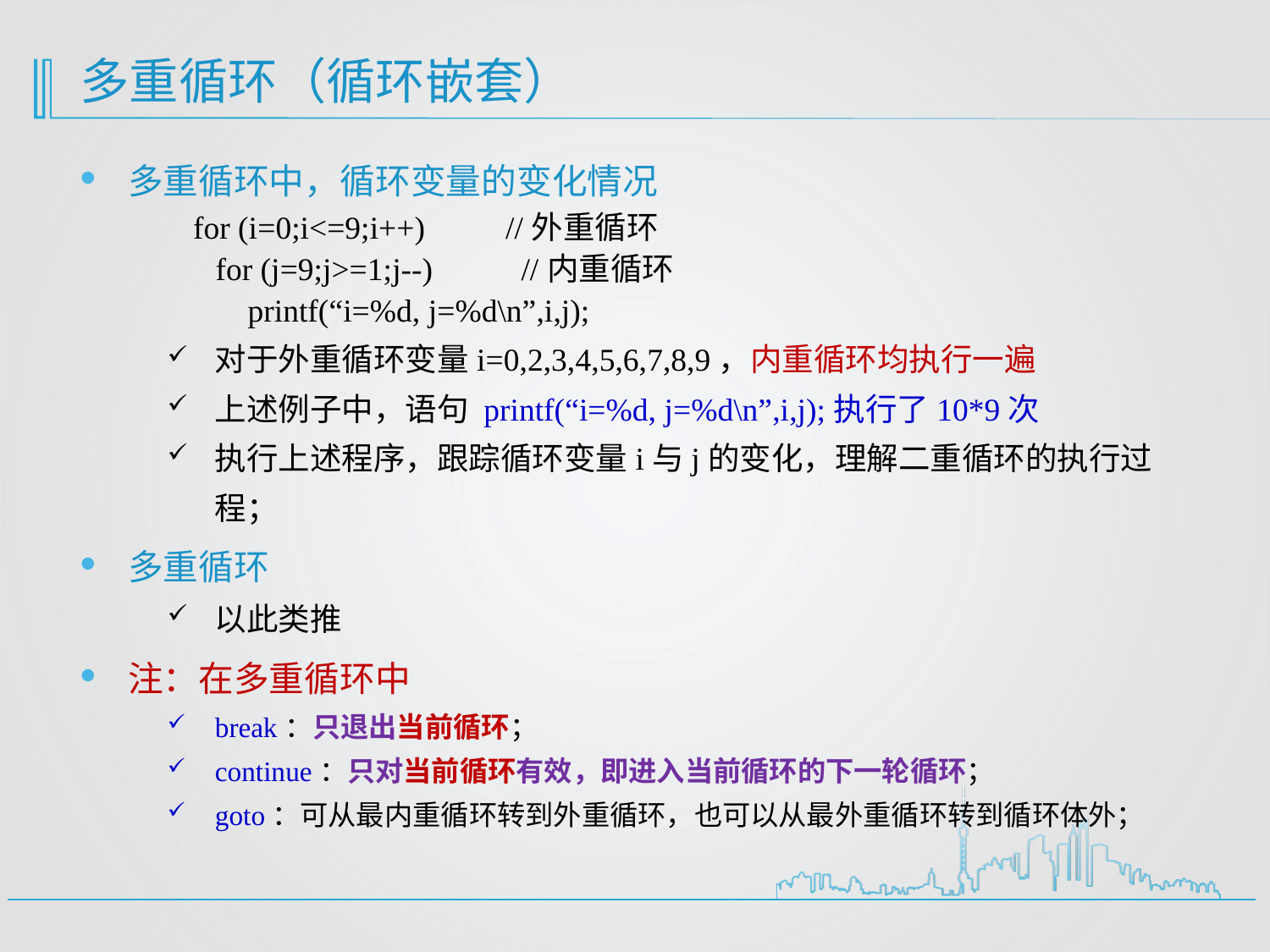

# 多重循环（循环嵌套）
多重循环中，循环变量的变化情况
  for (i=0;i<=9;i++)          //外重循环
     for (j=9;j>=1;j--)           //内重循环
         printf(“i=%d, j=%d\n”,i,j);
对于外重循环变量i=0,2,3,4,5,6,7,8,9，内重循环均执行一遍
上述例子中，语句 printf(“i=%d, j=%d\n”,i,j);执行了10*9次
执行上述程序，跟踪循环变量i与j的变化，理解二重循环的执行过程；
多重循环
以此类推
注：在多重循环中
break：只退出当前循环；
continue：只对当前循环有效，即进入当前循环的下一轮循环；
goto：可从最内重循环转到外重循环，也可以从最外重循环转到循环体外；